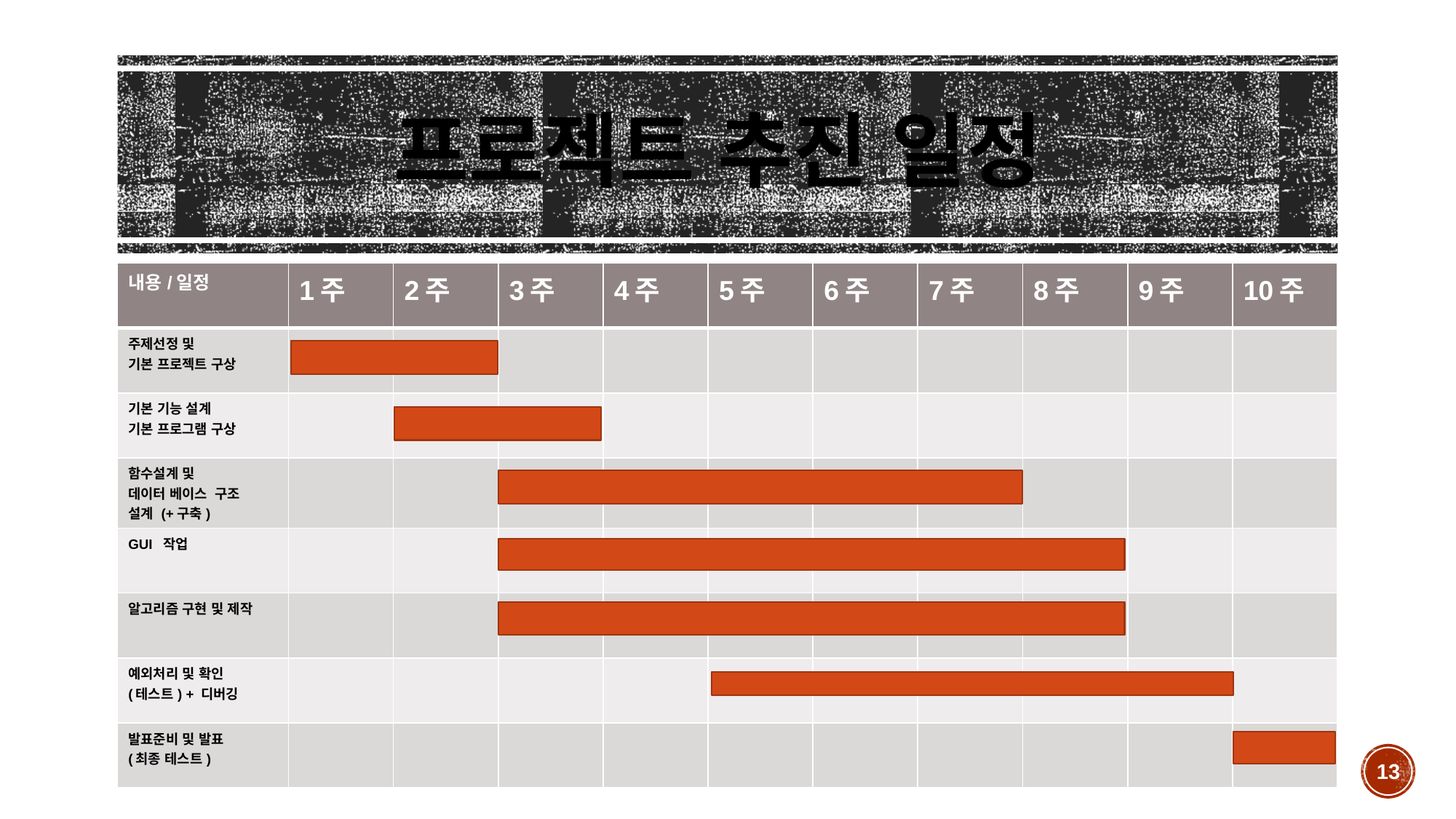

# 프로젝트 추진 일정

| 내용/일정 | 1주 | 2주 | 3주 | 4주 | 5주 | 6주 | 7주 | 8주 | 9주 | 10주 |
| --- | --- | --- | --- | --- | --- | --- | --- | --- | --- | --- |
| 주제선정 및 기본 프로젝트 구상 |  |  |  |  |  |  |  |  |  |  |
| 기본 기능 설계 기본 프로그램 구상 |  |  |  |  |  |  |  |  |  |  |
| 함수설계 및 데이터 베이스 구조 설계 (+구축) |  |  |  |  |  |  |  |  |  |  |
| GUI 작업 |  |  |  |  |  |  |  |  |  |  |
| 알고리즘 구현 및 제작 |  |  |  |  |  |  |  |  |  |  |
| 예외처리 및 확인 (테스트) + 디버깅 |  |  |  |  |  |  |  |  |  |  |
| 발표준비 및 발표 (최종 테스트) |  |  |  |  |  |  |  |  |  |  |

13